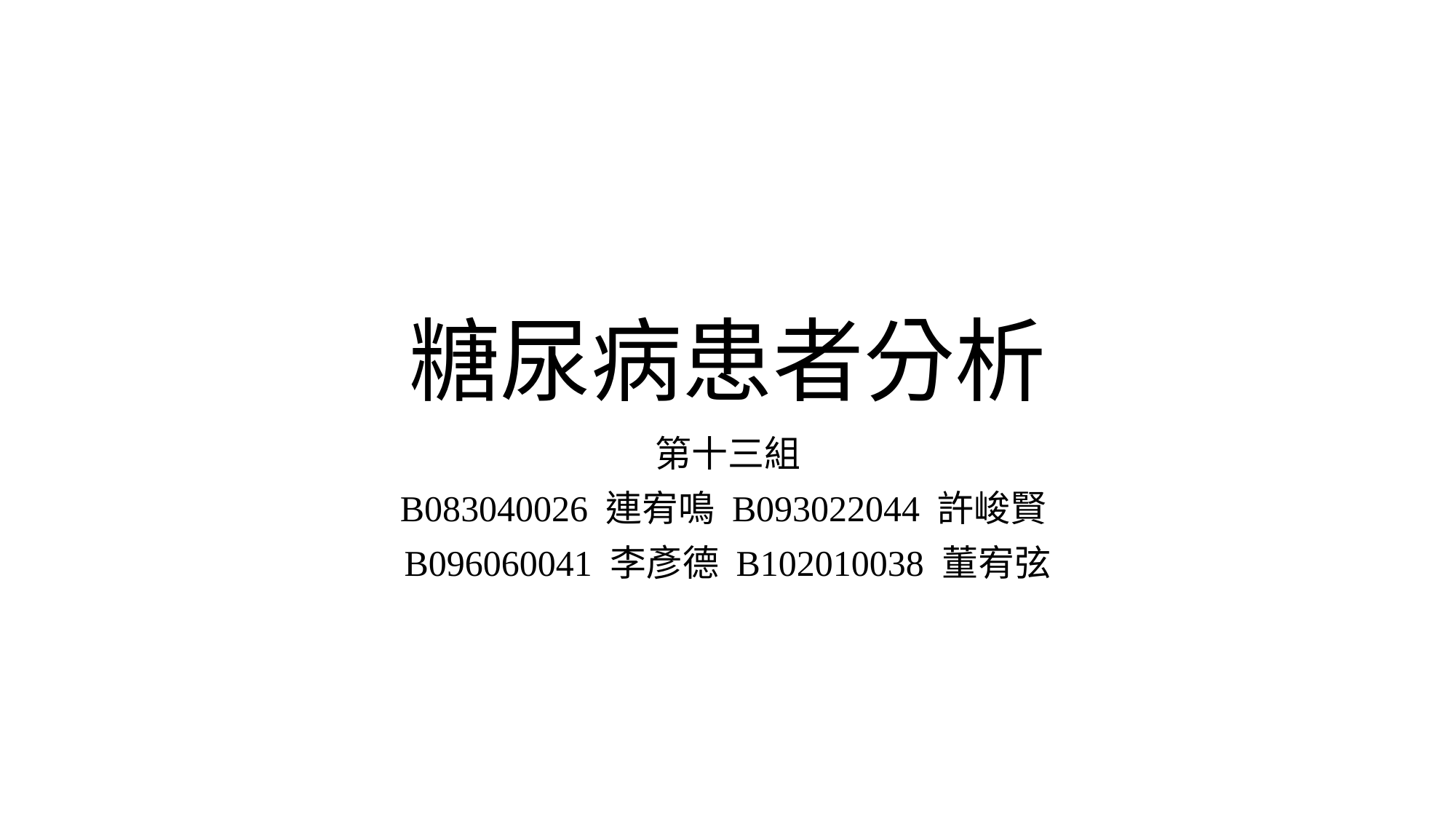

# 糖尿病患者分析
第十三組
B083040026 連宥鳴 B093022044 許峻賢
B096060041 李彥德 B102010038 董宥弦